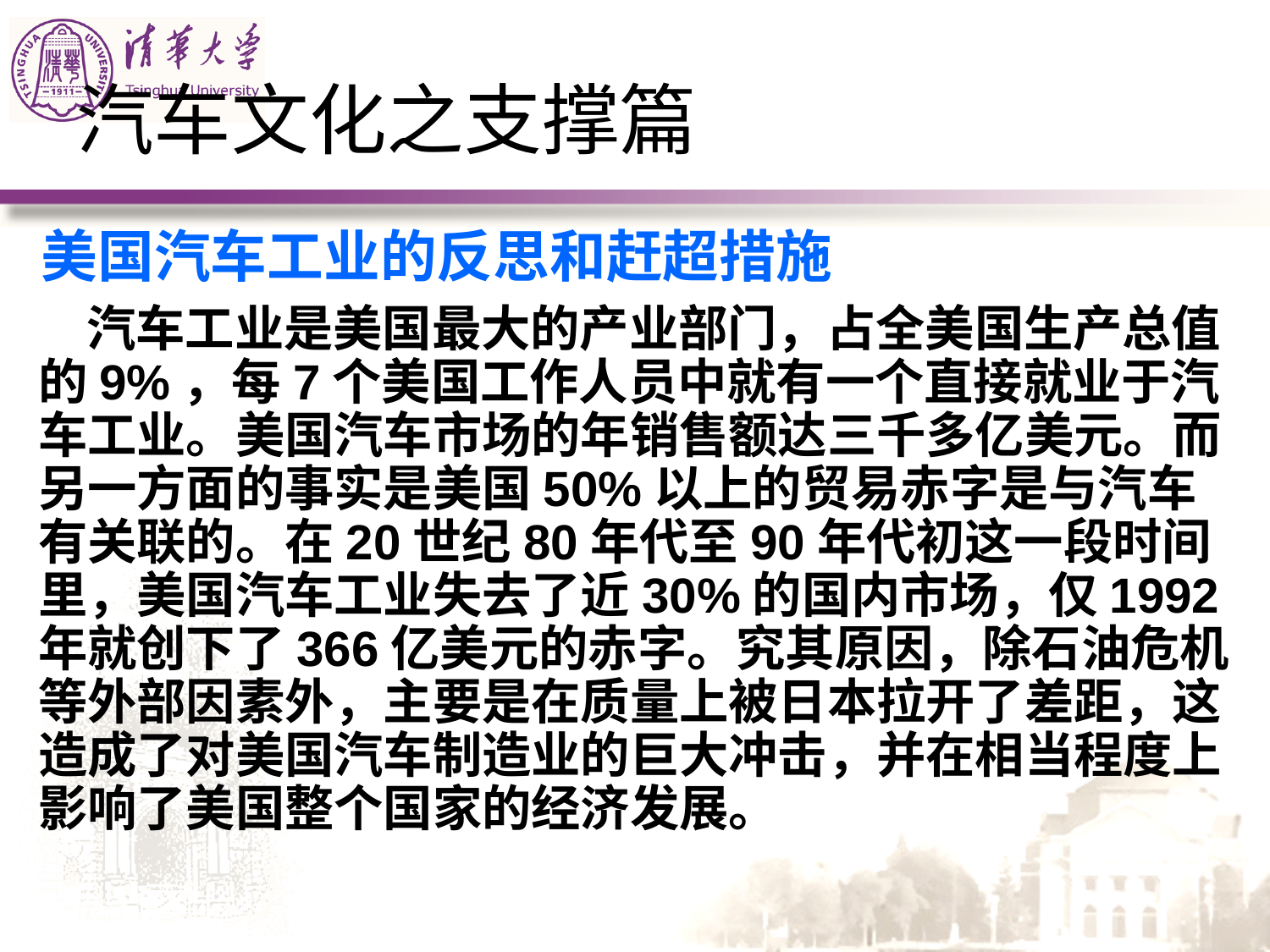

# 汽车文化之支撑篇
美国汽车工业的反思和赶超措施
   汽车工业是美国最大的产业部门，占全美国生产总值的9%，每7个美国工作人员中就有一个直接就业于汽车工业。美国汽车市场的年销售额达三千多亿美元。而另一方面的事实是美国50%以上的贸易赤字是与汽车有关联的。在20世纪80年代至90年代初这一段时间里，美国汽车工业失去了近30%的国内市场，仅1992年就创下了366亿美元的赤字。究其原因，除石油危机等外部因素外，主要是在质量上被日本拉开了差距，这造成了对美国汽车制造业的巨大冲击，并在相当程度上影响了美国整个国家的经济发展。